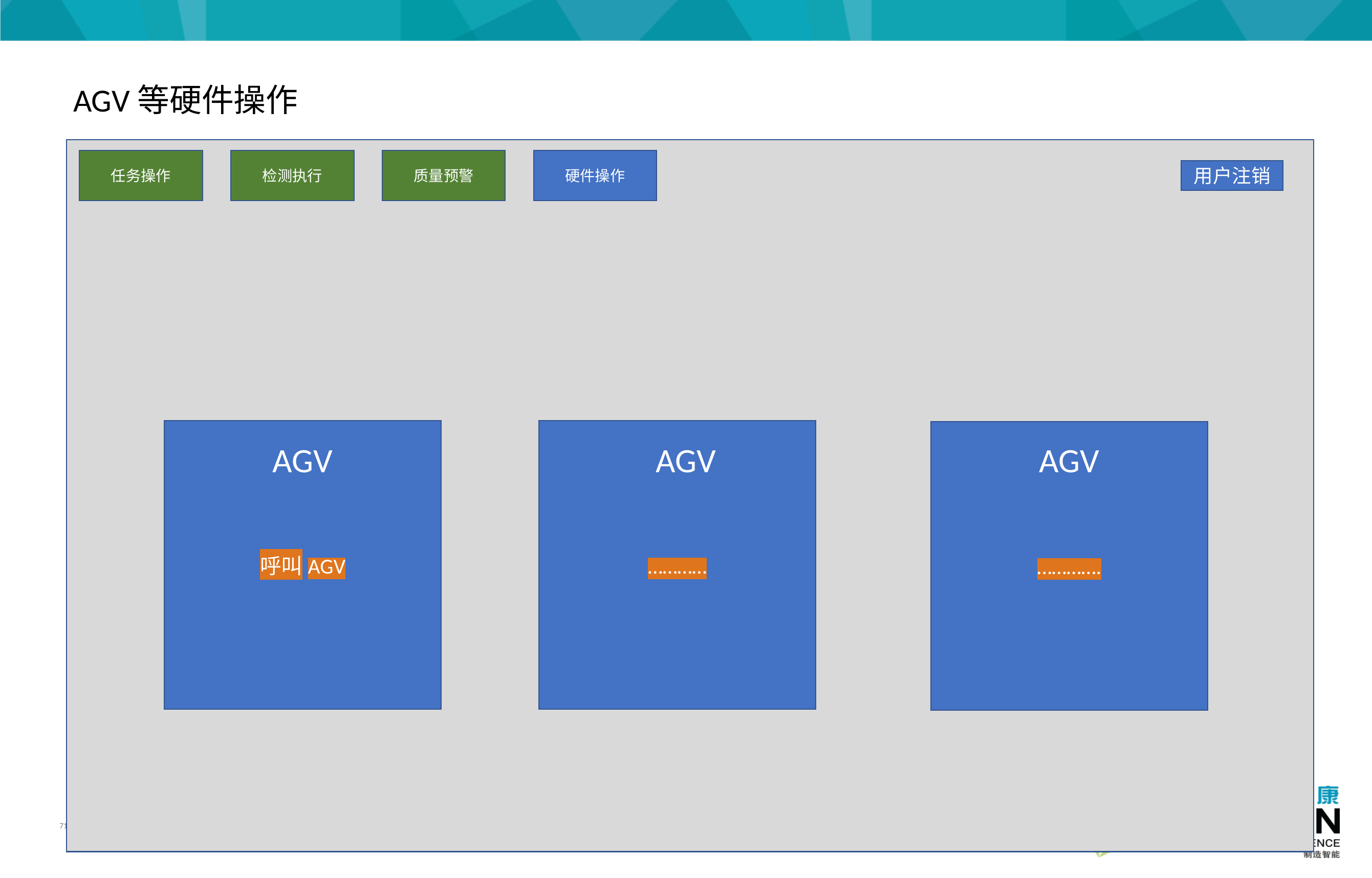

AGV等硬件操作

任务操作
检测执行
质量预警
硬件操作
用户注销
呼叫AGV
…………
………….
AGV
AGV
AGV